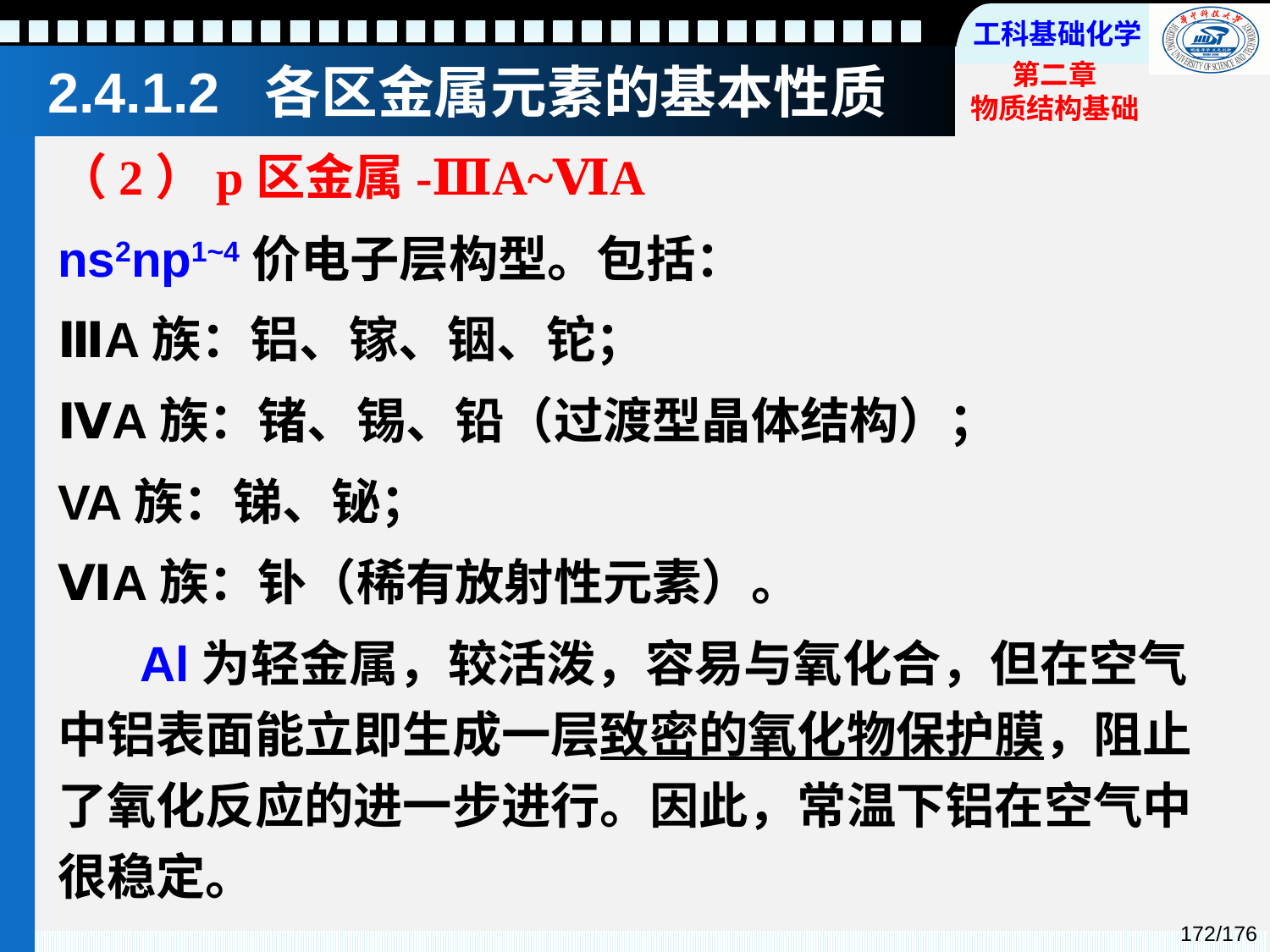

# 2.4.1.2  各区金属元素的基本性质
（2）p区金属-ⅢA~ⅥA
ns2np1~4价电子层构型。包括：
ⅢA族：铝、镓、铟、铊；
ⅣA族：锗、锡、铅（过渡型晶体结构）；
VA族：锑、铋；
ⅥA族：钋（稀有放射性元素）。
      Al为轻金属，较活泼，容易与氧化合，但在空气中铝表面能立即生成一层致密的氧化物保护膜，阻止了氧化反应的进一步进行。因此，常温下铝在空气中很稳定。